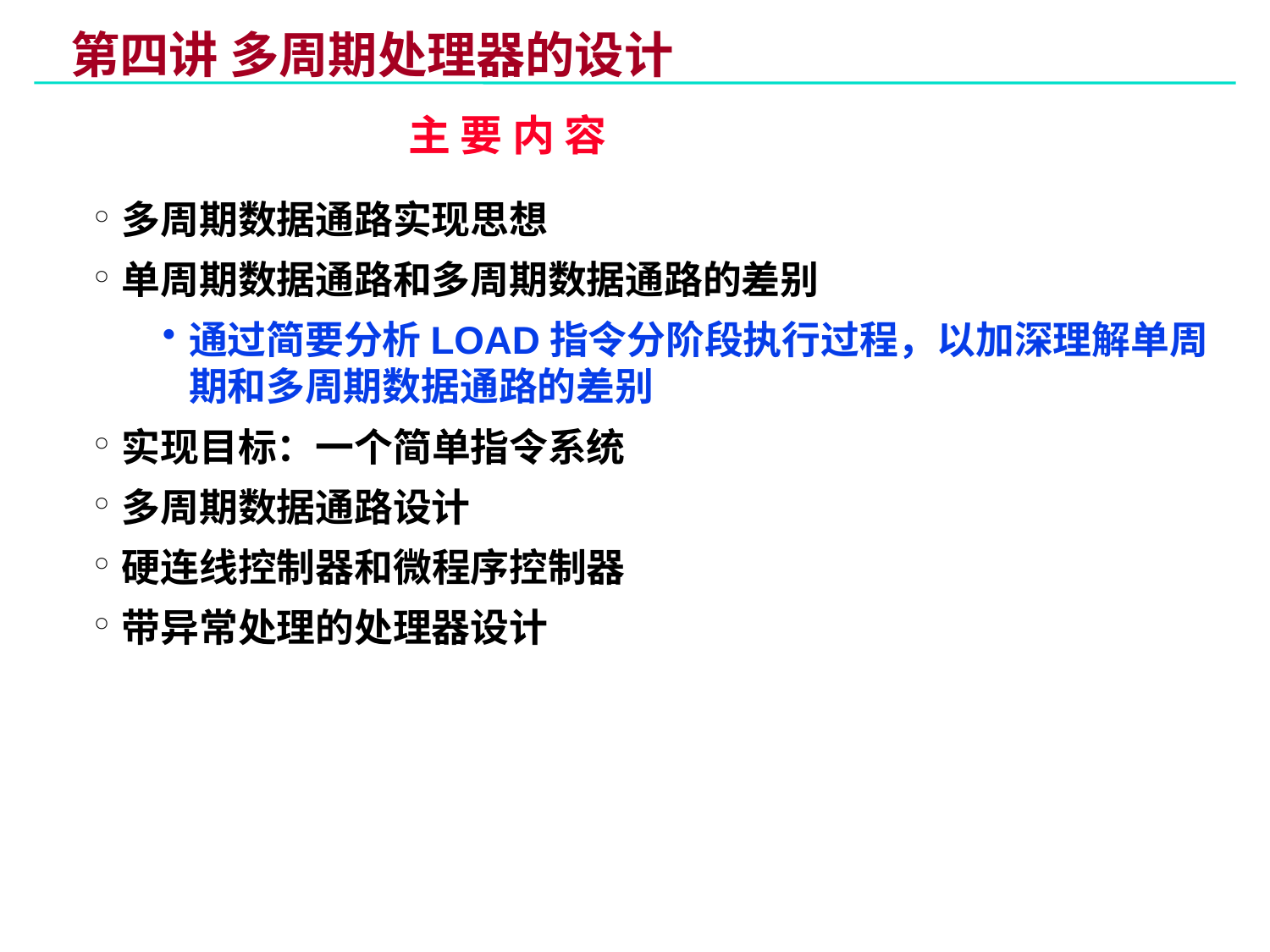

# 第四讲 多周期处理器的设计
主 要 内 容
多周期数据通路实现思想
单周期数据通路和多周期数据通路的差别
通过简要分析LOAD指令分阶段执行过程，以加深理解单周期和多周期数据通路的差别
实现目标：一个简单指令系统
多周期数据通路设计
硬连线控制器和微程序控制器
带异常处理的处理器设计